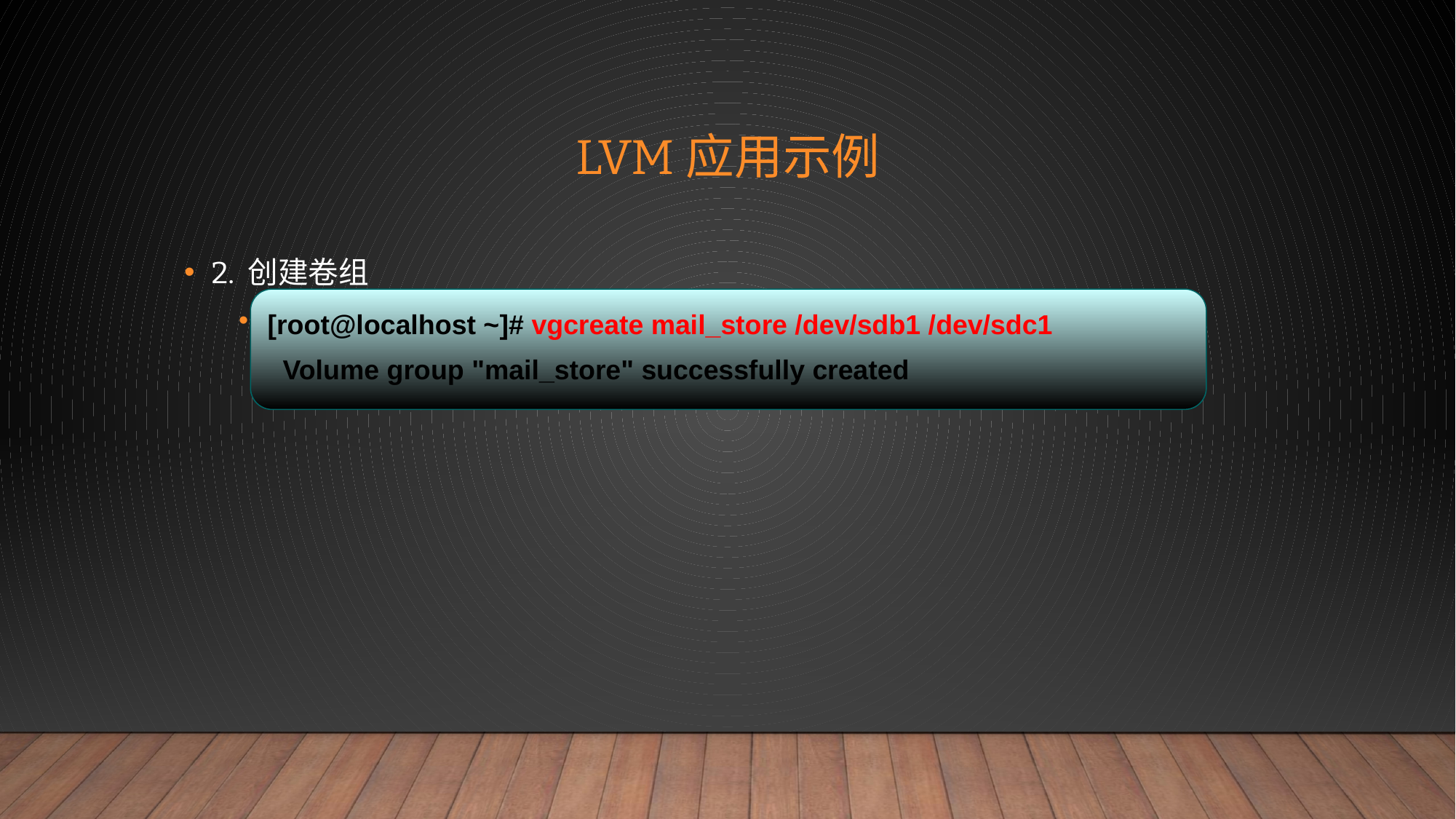

87
# LVM应用示例
2. 创建卷组
使用vgcreate命令创建卷组mail_store
 包括物理卷：/dec/sdb1、/dev/sdc1
[root@localhost ~]# vgcreate mail_store /dev/sdb1 /dev/sdc1
  Volume group "mail_store" successfully created